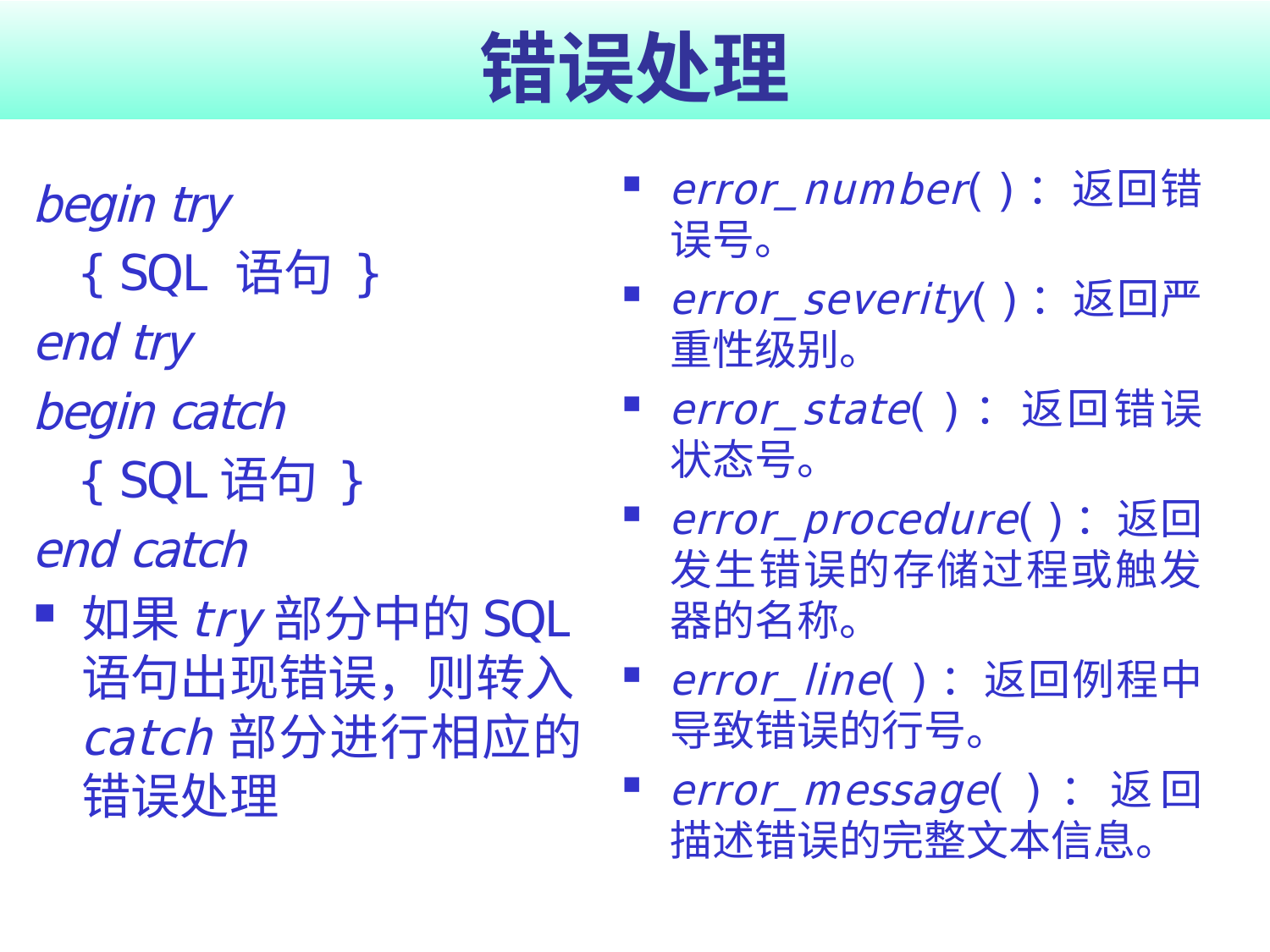

# 错误处理
error_number( )：返回错误号。
error_severity( )：返回严重性级别。
error_state( )：返回错误状态号。
error_procedure( )：返回发生错误的存储过程或触发器的名称。
error_line( )：返回例程中导致错误的行号。
error_message( )：返回描述错误的完整文本信息。
begin try
	{ SQL 语句 }
end try
begin catch
	{ SQL语句 }
end catch
如果try部分中的SQL语句出现错误，则转入catch部分进行相应的错误处理